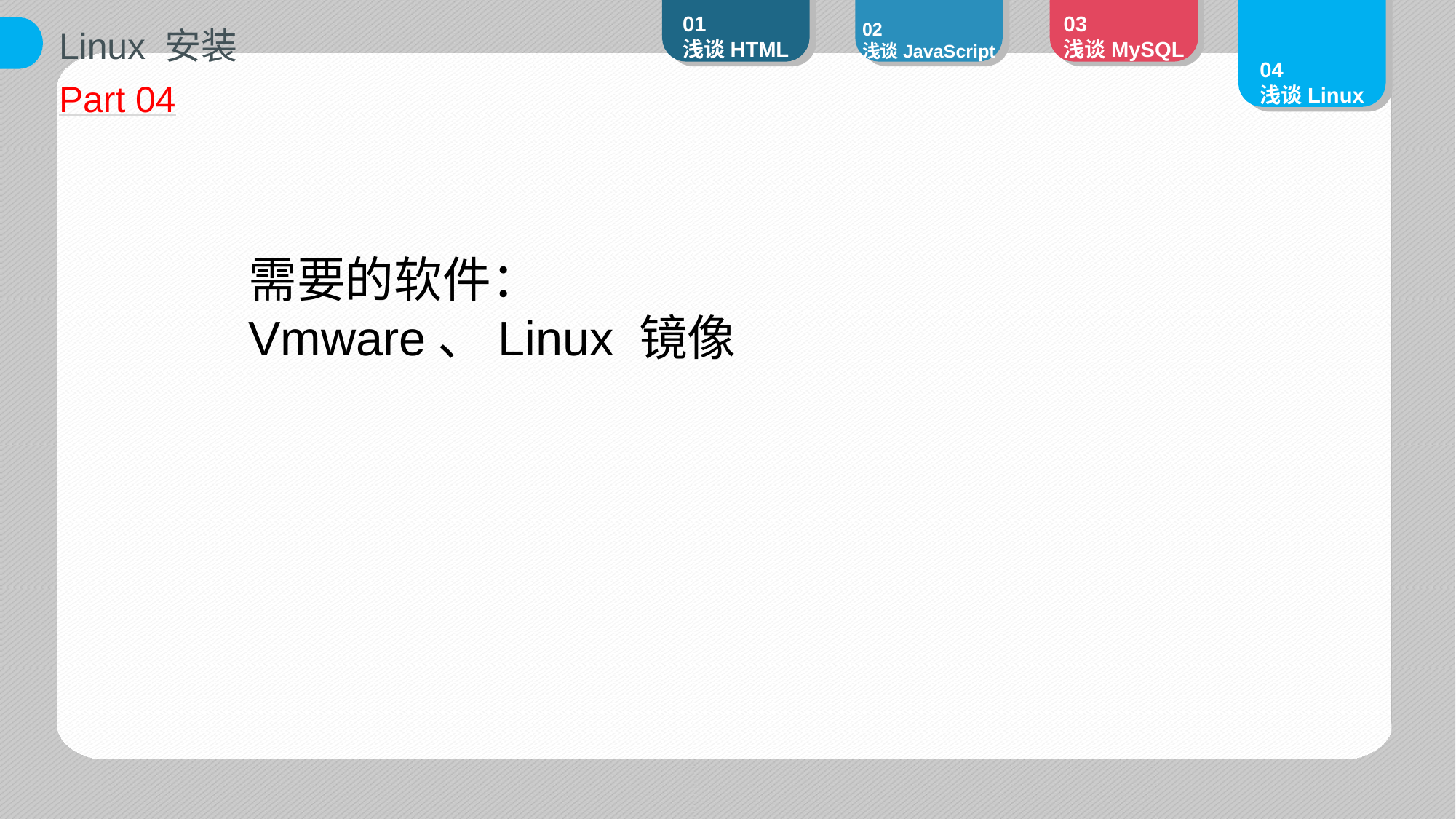

01
浅谈HTML
02
浅谈JavaScript

03
浅谈MySQL
04
浅谈Linux

Linux 安装
Part 04

需要的软件：
Vmware、Linux 镜像